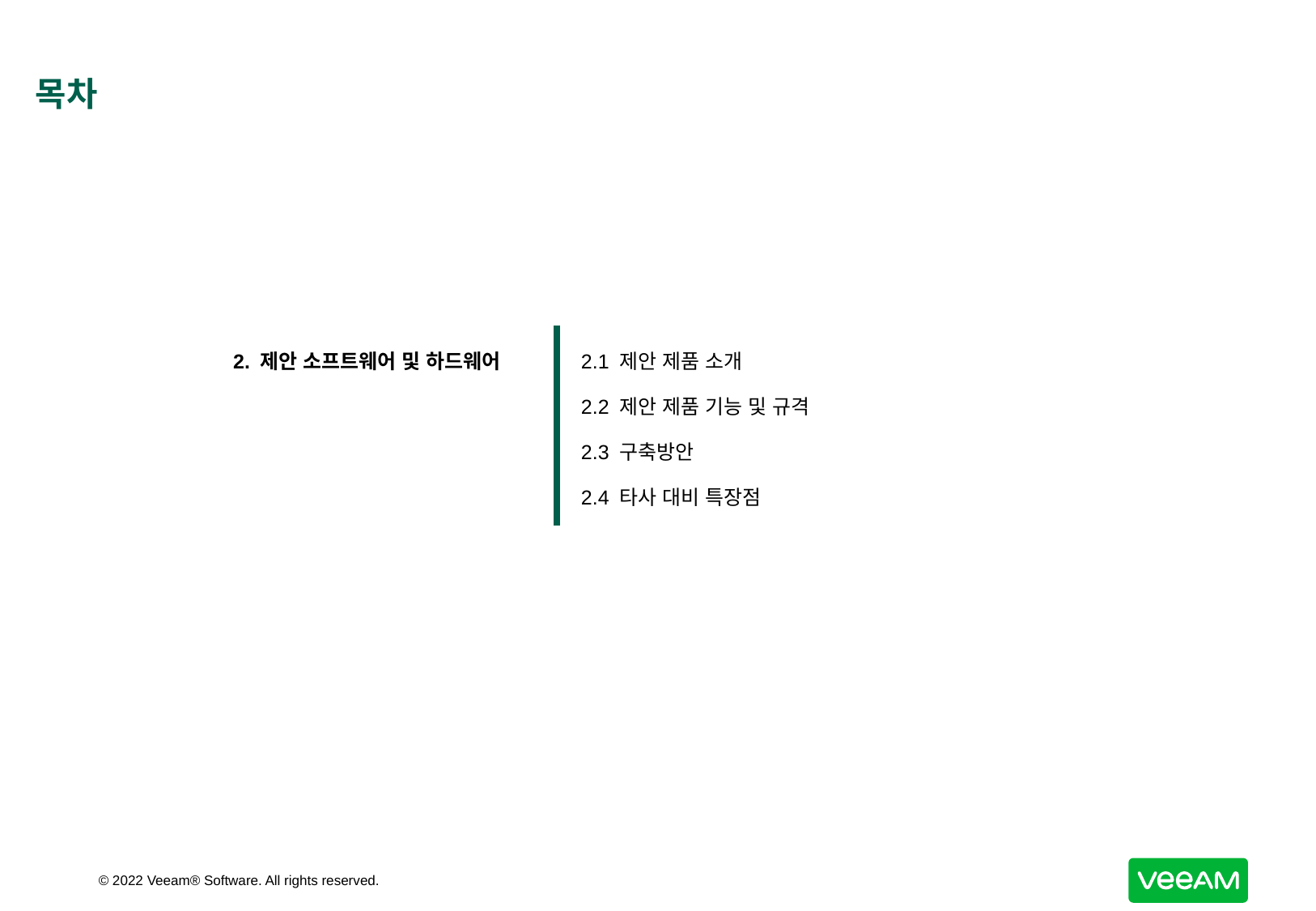

# 목차
| 2. 제안 소프트웨어 및 하드웨어 | 2.1 제안 제품 소개 2.2 제안 제품 기능 및 규격 2.3 구축방안 2.4 타사 대비 특장점 |
| --- | --- |